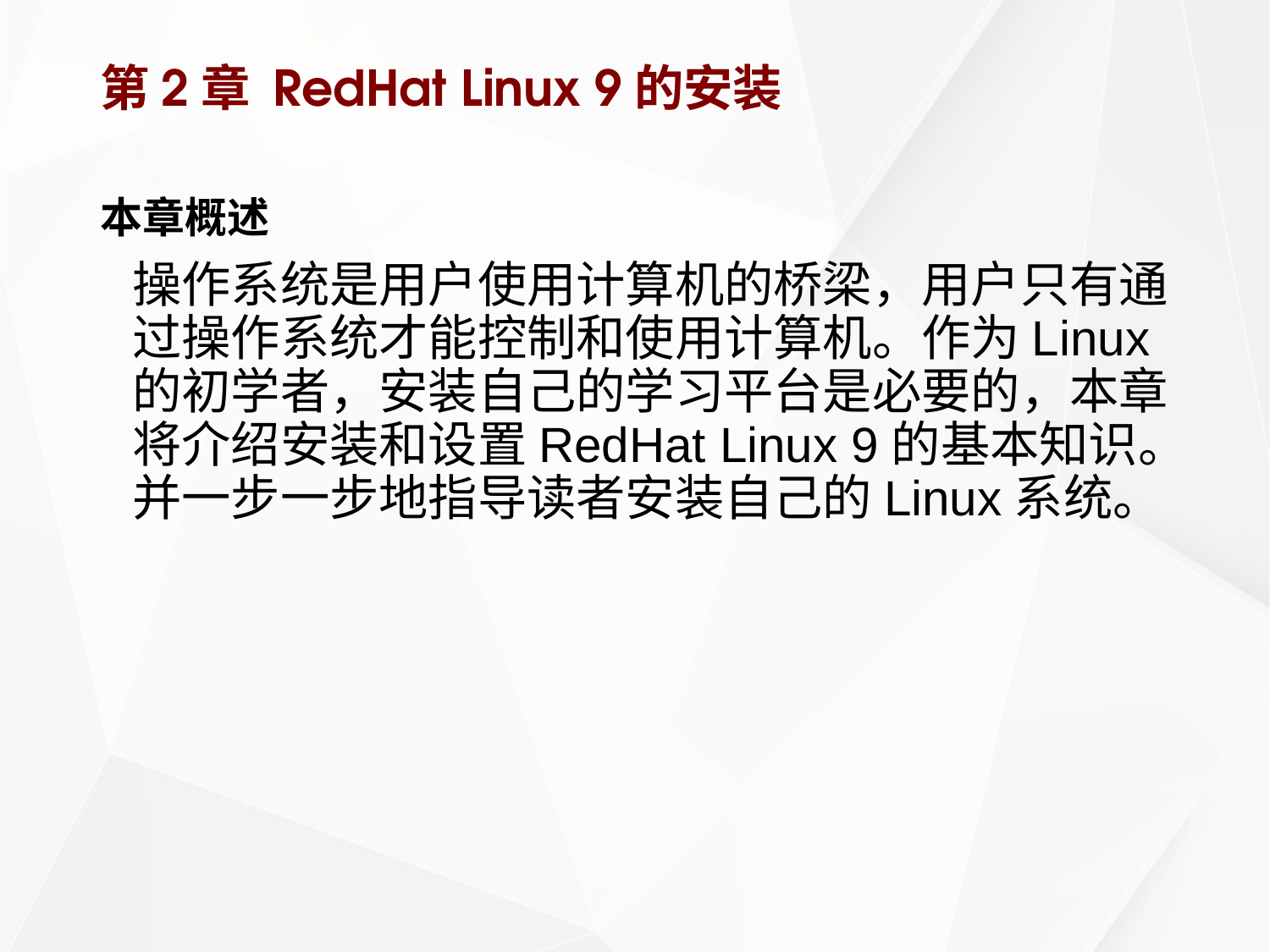

# 第2章 RedHat Linux 9的安装
本章概述
	操作系统是用户使用计算机的桥梁，用户只有通过操作系统才能控制和使用计算机。作为Linux的初学者，安装自己的学习平台是必要的，本章将介绍安装和设置RedHat Linux 9的基本知识。并一步一步地指导读者安装自己的Linux系统。